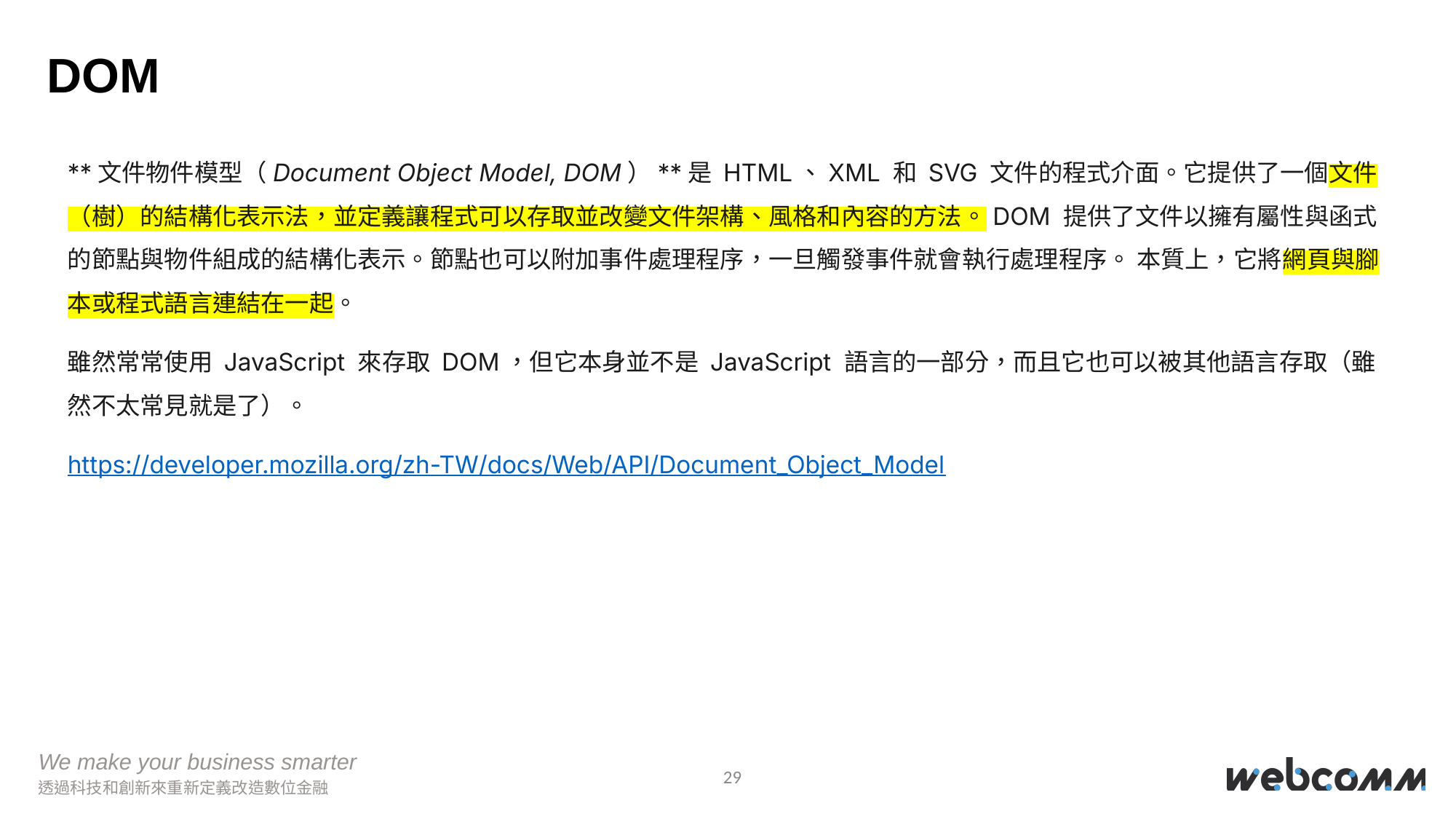

DOM
**文件物件模型（Document Object Model, DOM）**是 HTML、XML 和 SVG 文件的程式介面。它提供了一個文件（樹）的結構化表示法，並定義讓程式可以存取並改變文件架構、風格和內容的方法。DOM 提供了文件以擁有屬性與函式的節點與物件組成的結構化表示。節點也可以附加事件處理程序，一旦觸發事件就會執行處理程序。 本質上，它將網頁與腳本或程式語言連結在一起。
雖然常常使用 JavaScript 來存取 DOM，但它本身並不是 JavaScript 語言的一部分，而且它也可以被其他語言存取（雖然不太常見就是了）。
https://developer.mozilla.org/zh-TW/docs/Web/API/Document_Object_Model